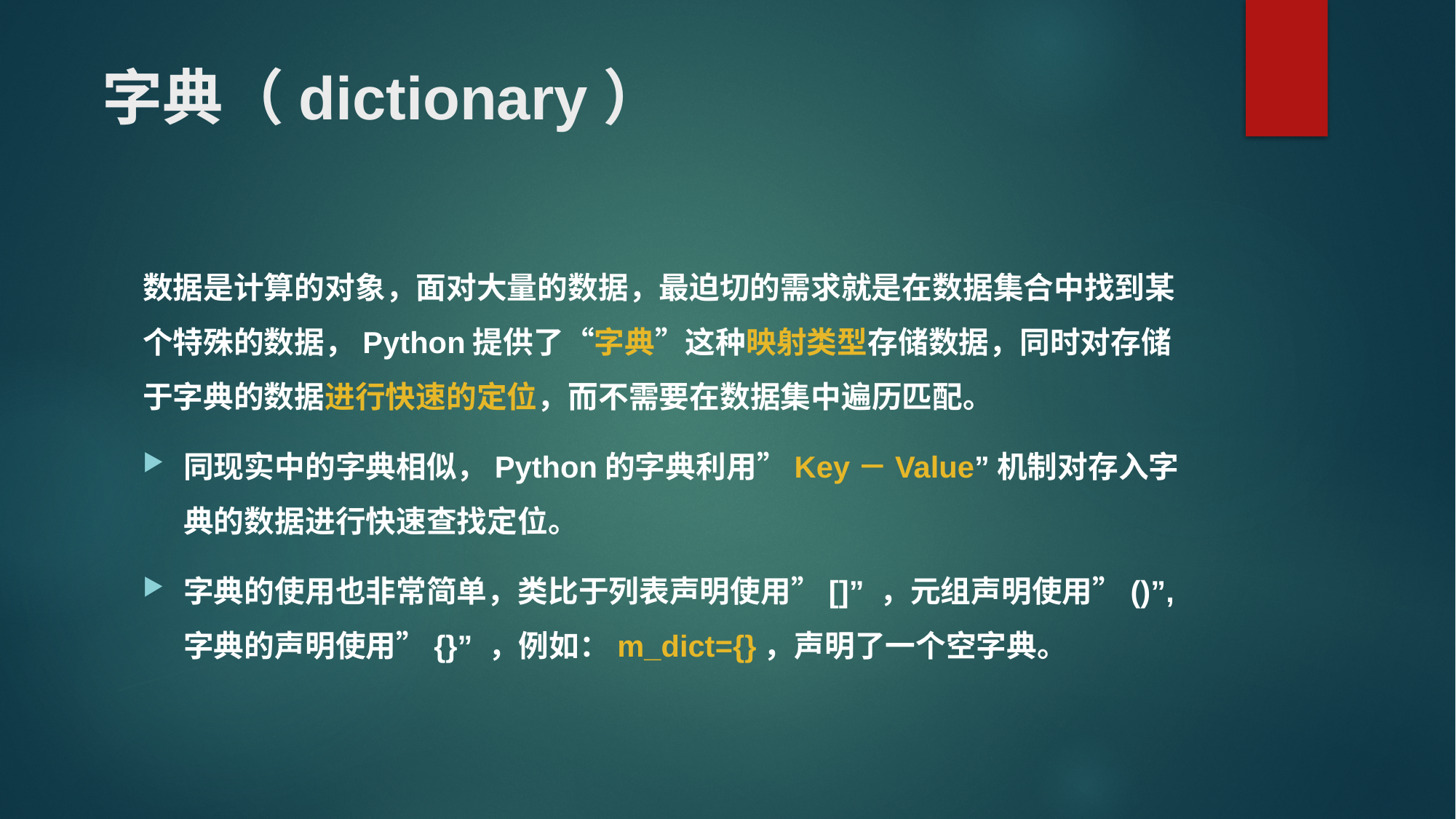

# 字典（dictionary）
数据是计算的对象，面对大量的数据，最迫切的需求就是在数据集合中找到某个特殊的数据，Python提供了“字典”这种映射类型存储数据，同时对存储于字典的数据进行快速的定位，而不需要在数据集中遍历匹配。
同现实中的字典相似，Python的字典利用”Key－Value”机制对存入字典的数据进行快速查找定位。
字典的使用也非常简单，类比于列表声明使用”[]” ，元组声明使用”()”,字典的声明使用”{}” ，例如：m_dict={}，声明了一个空字典。